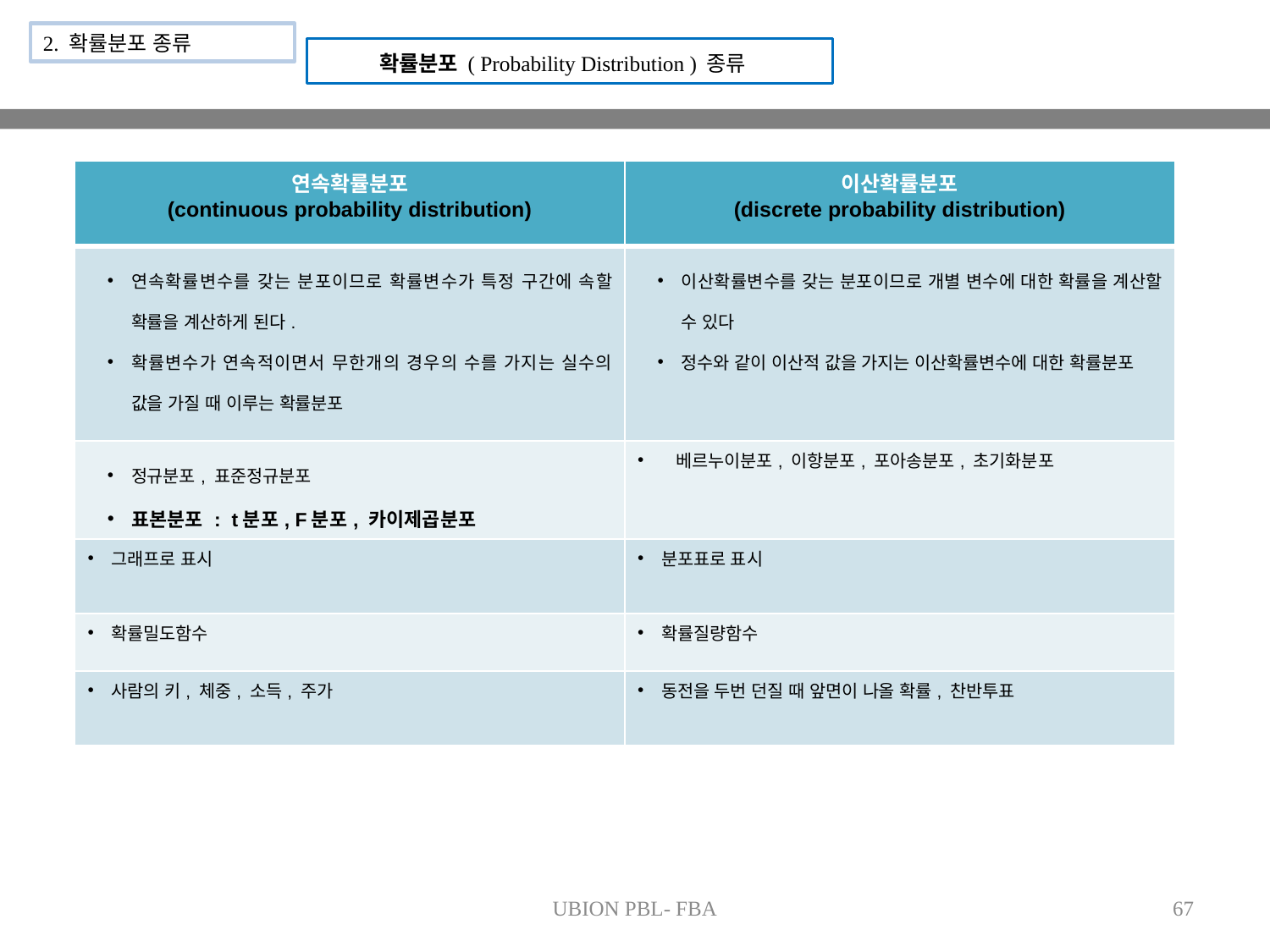

2. 확률분포 종류
# 확률분포 ( Probability Distribution ) 종류

| 연속확률분포 (continuous probability distribution) | 이산확률분포 (discrete probability distribution) |
| --- | --- |
| 연속확률변수를 갖는 분포이므로 확률변수가 특정 구간에 속할 확률을 계산하게 된다. 확률변수가 연속적이면서 무한개의 경우의 수를 가지는 실수의 값을 가질 때 이루는 확률분포 | 이산확률변수를 갖는 분포이므로 개별 변수에 대한 확률을 계산할 수 있다 정수와 같이 이산적 값을 가지는 이산확률변수에 대한 확률분포 |
| 정규분포, 표준정규분포 표본분포 : t분포, F분포, 카이제곱분포 | 베르누이분포, 이항분포, 포아송분포, 초기화분포 |
| 그래프로 표시 | 분포표로 표시 |
| 확률밀도함수 | 확률질량함수 |
| 사람의 키, 체중, 소득, 주가 | 동전을 두번 던질 때 앞면이 나올 확률, 찬반투표 |
UBION PBL- FBA
67